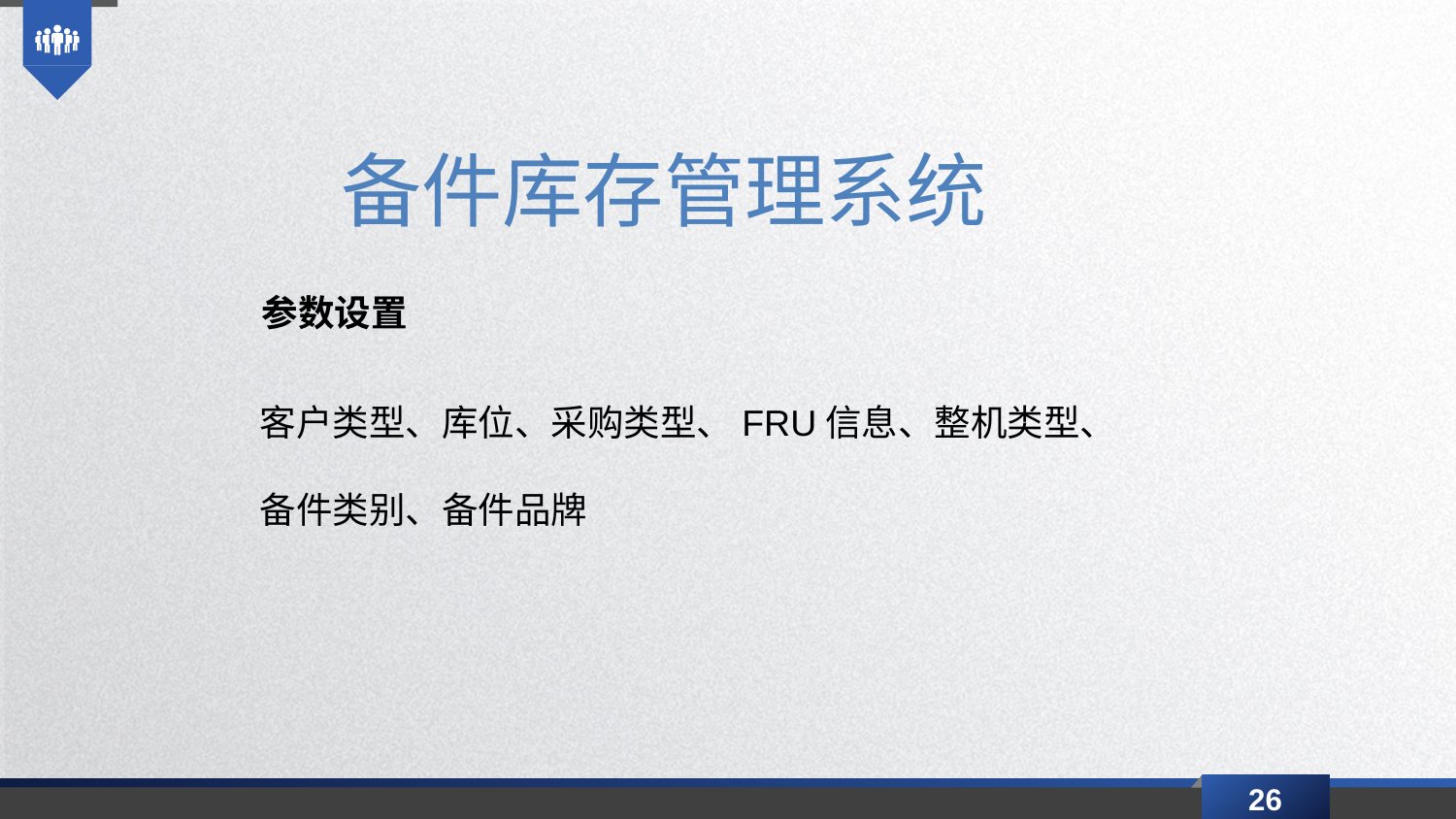

备件库存管理系统
参数设置
客户类型、库位、采购类型、FRU信息、整机类型、

备件类别、备件品牌

26